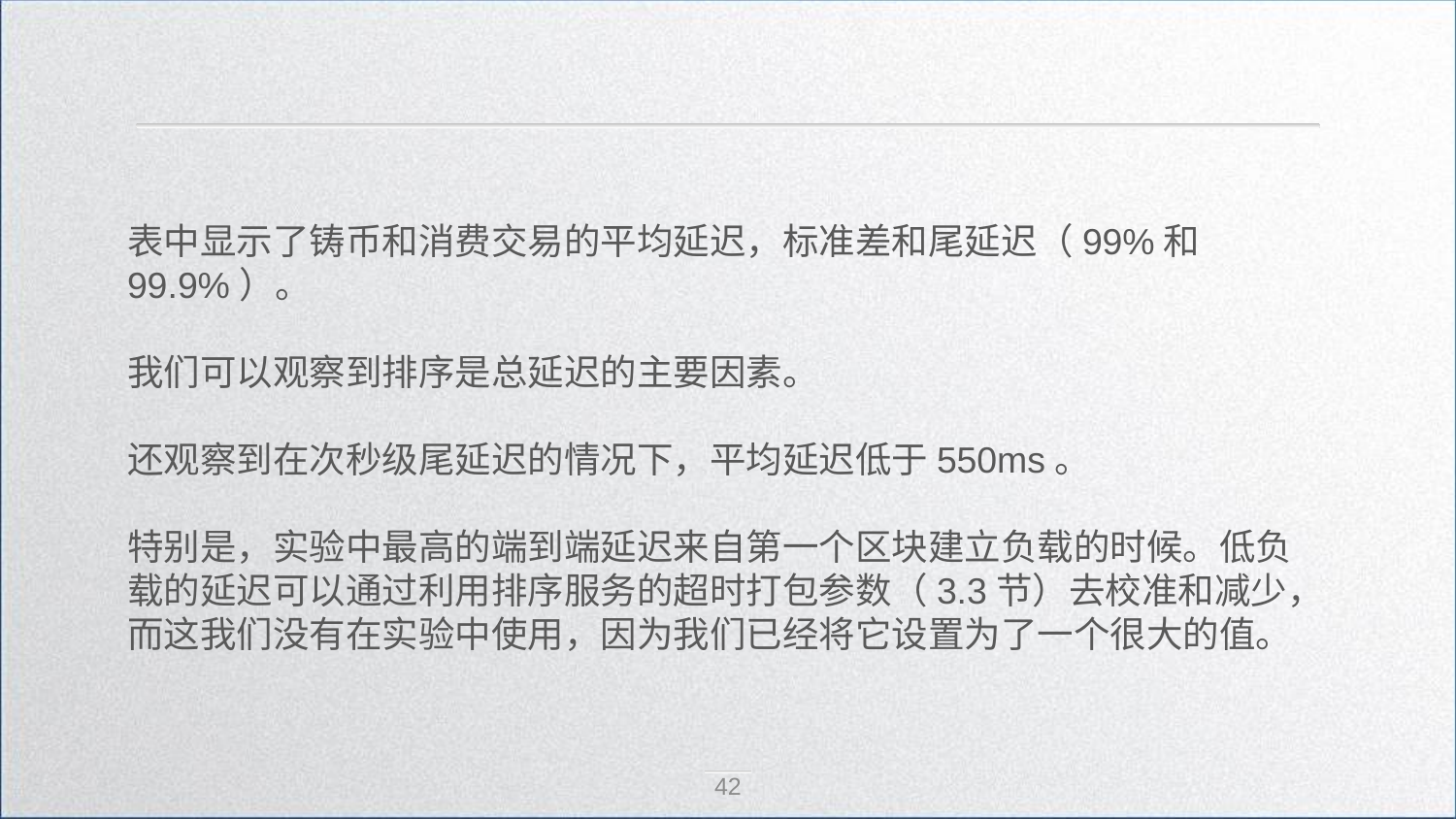

表中显示了铸币和消费交易的平均延迟，标准差和尾延迟（99%和99.9%）。
我们可以观察到排序是总延迟的主要因素。

还观察到在次秒级尾延迟的情况下，平均延迟低于550ms。

特别是，实验中最高的端到端延迟来自第一个区块建立负载的时候。低负载的延迟可以通过利用排序服务的超时打包参数（3.3节）去校准和减少，而这我们没有在实验中使用，因为我们已经将它设置为了一个很大的值。

42